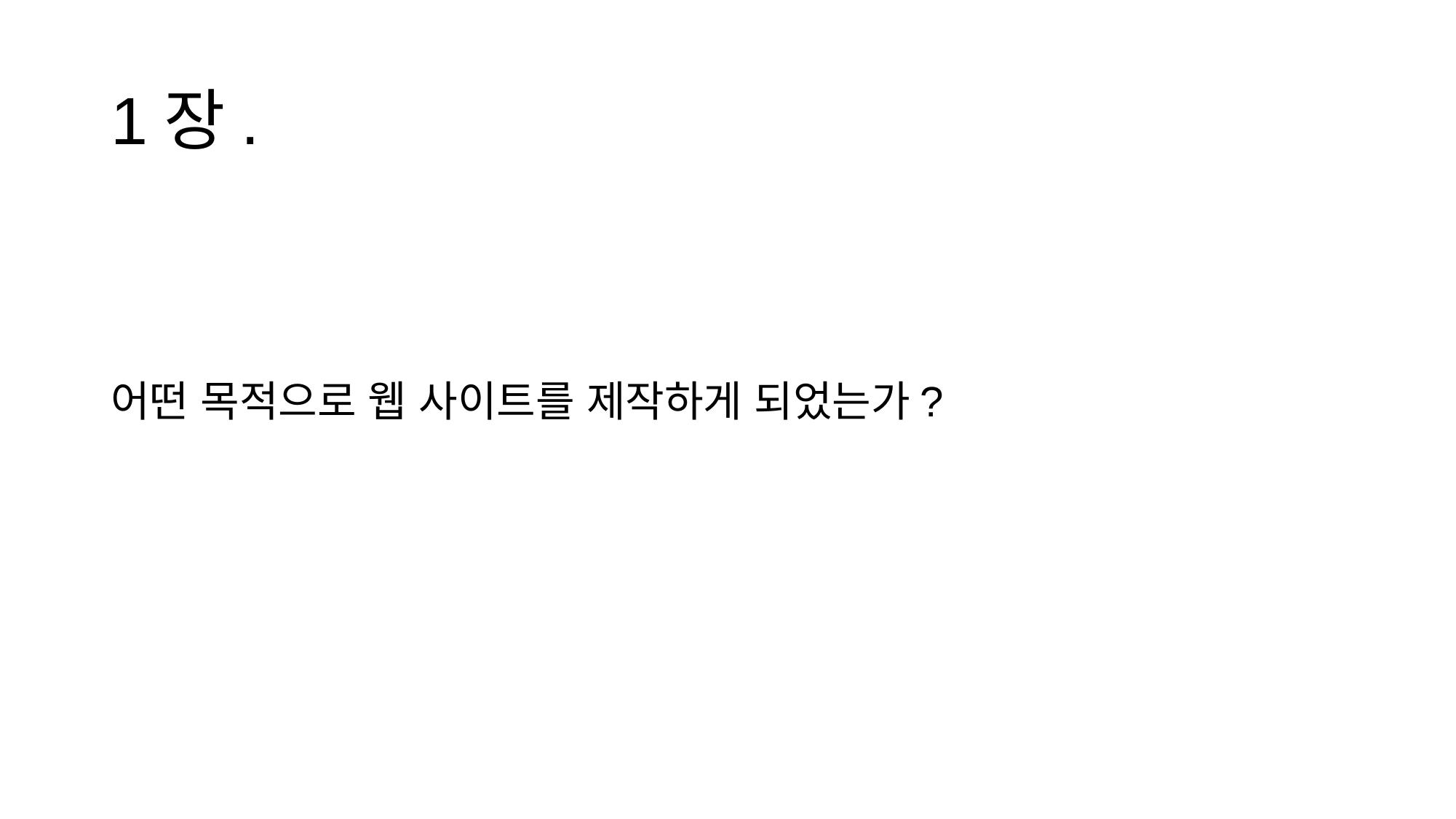

# 1장.
어떤 목적으로 웹 사이트를 제작하게 되었는가?